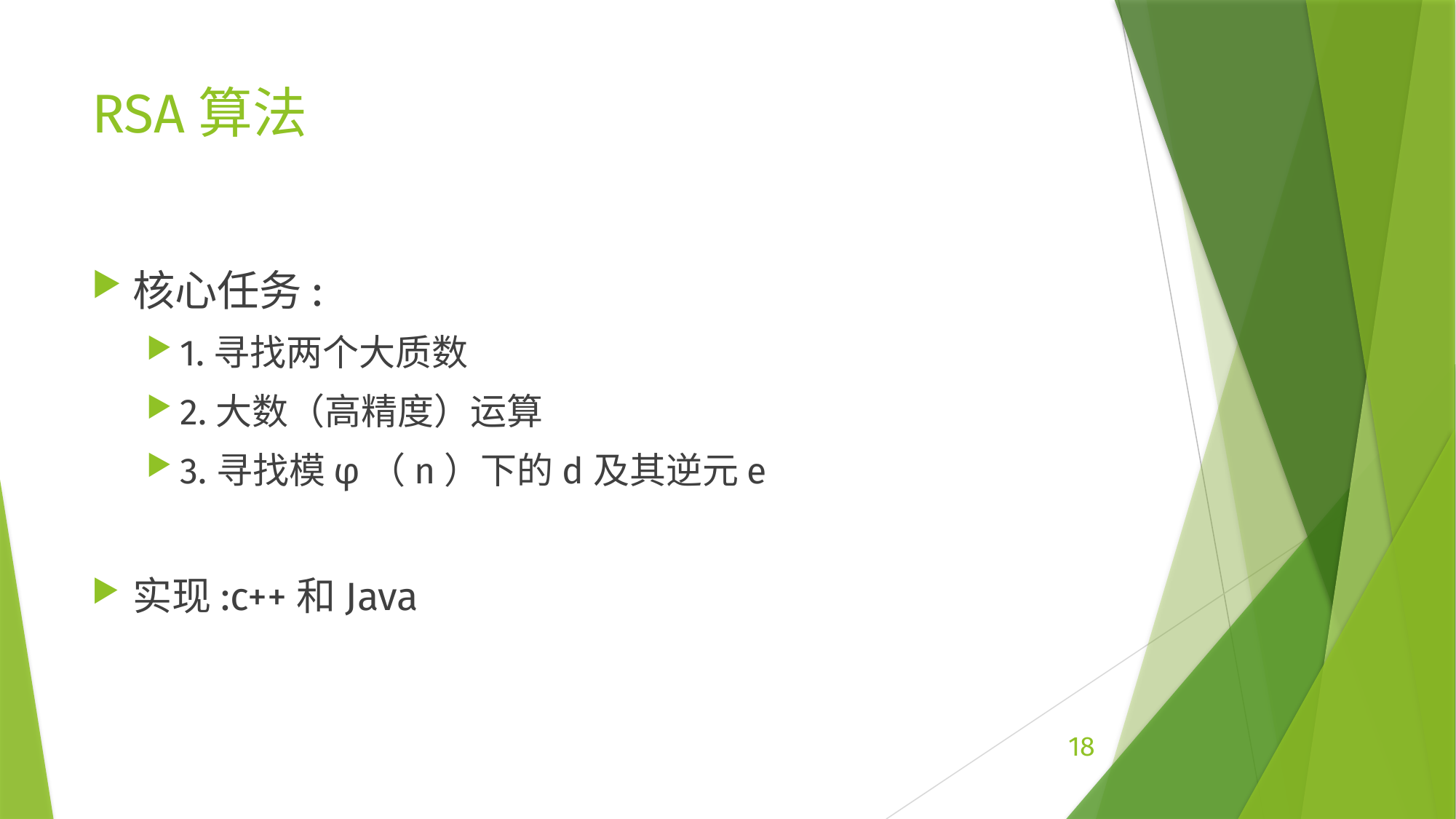

# RSA算法
核心任务:
1.寻找两个大质数
2.大数（高精度）运算
3.寻找模φ（n）下的d及其逆元e

实现:c++和Java

18